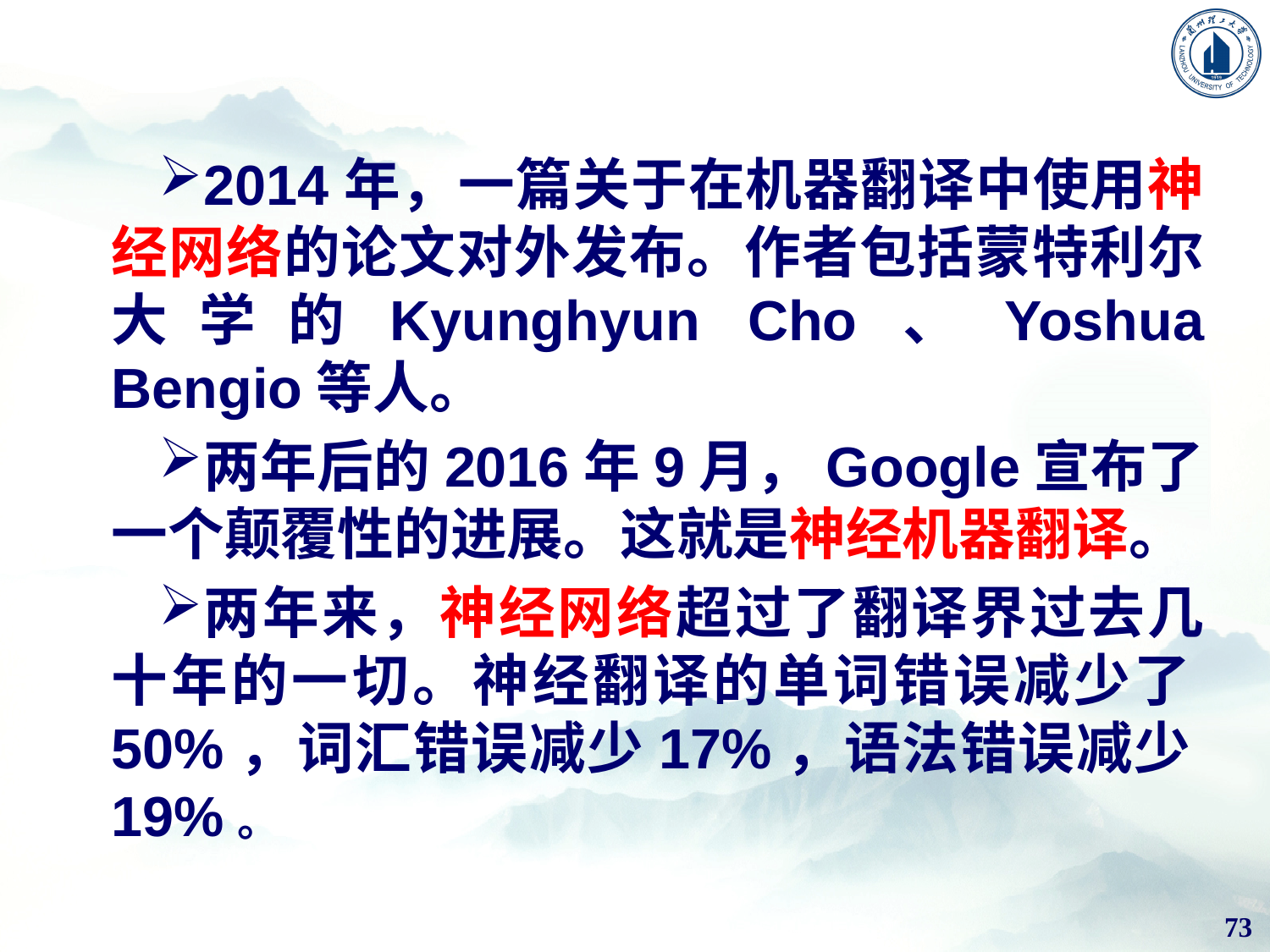

2014年，一篇关于在机器翻译中使用神经网络的论文对外发布。作者包括蒙特利尔大学的Kyunghyun Cho、Yoshua Bengio等人。
两年后的2016年9月，Google宣布了一个颠覆性的进展。这就是神经机器翻译。
两年来，神经网络超过了翻译界过去几十年的一切。神经翻译的单词错误减少了50%，词汇错误减少17%，语法错误减少19%。

73